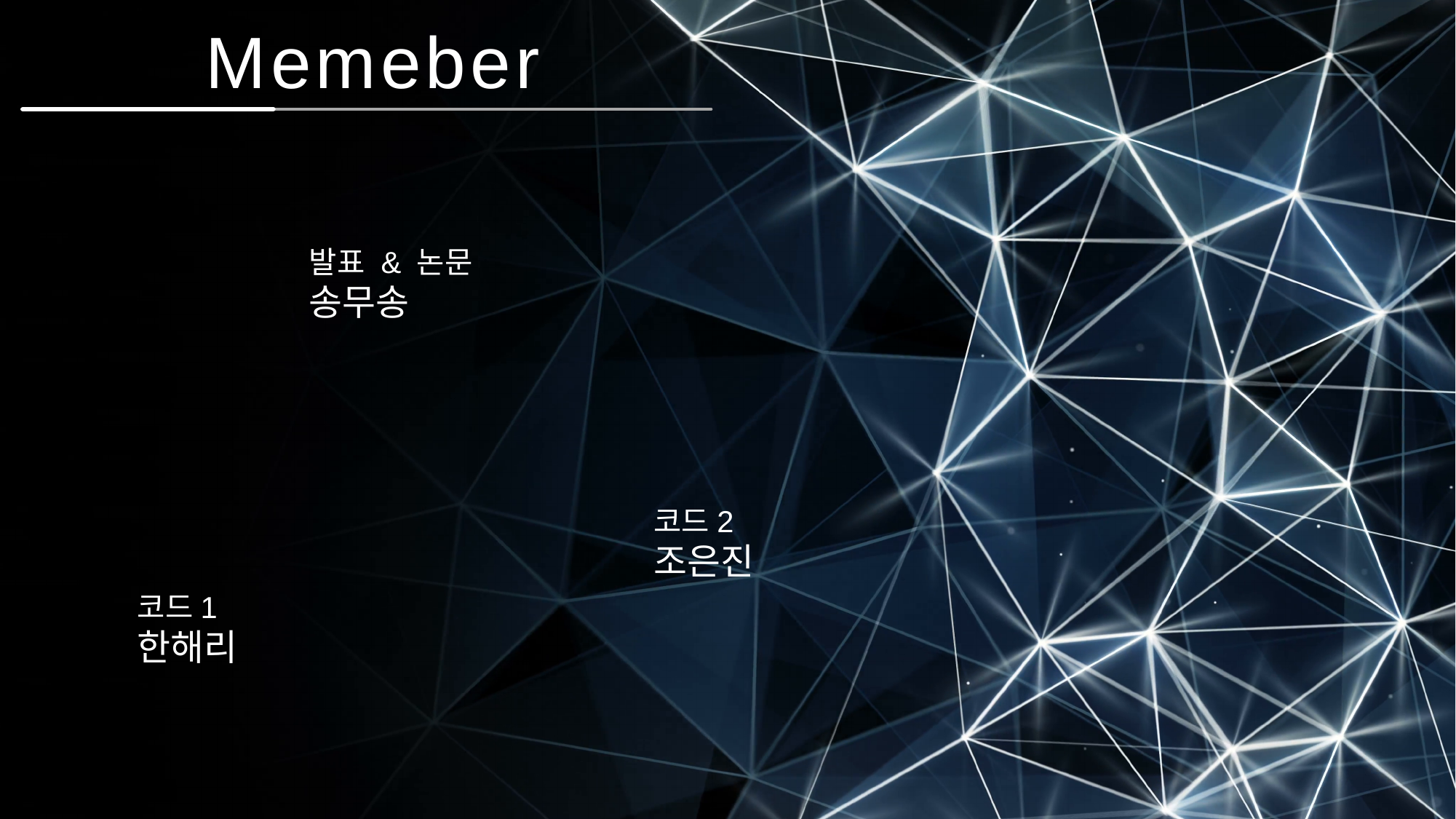

Memeber
발표 & 논문
송무송
코드2
조은진
코드1
한해리